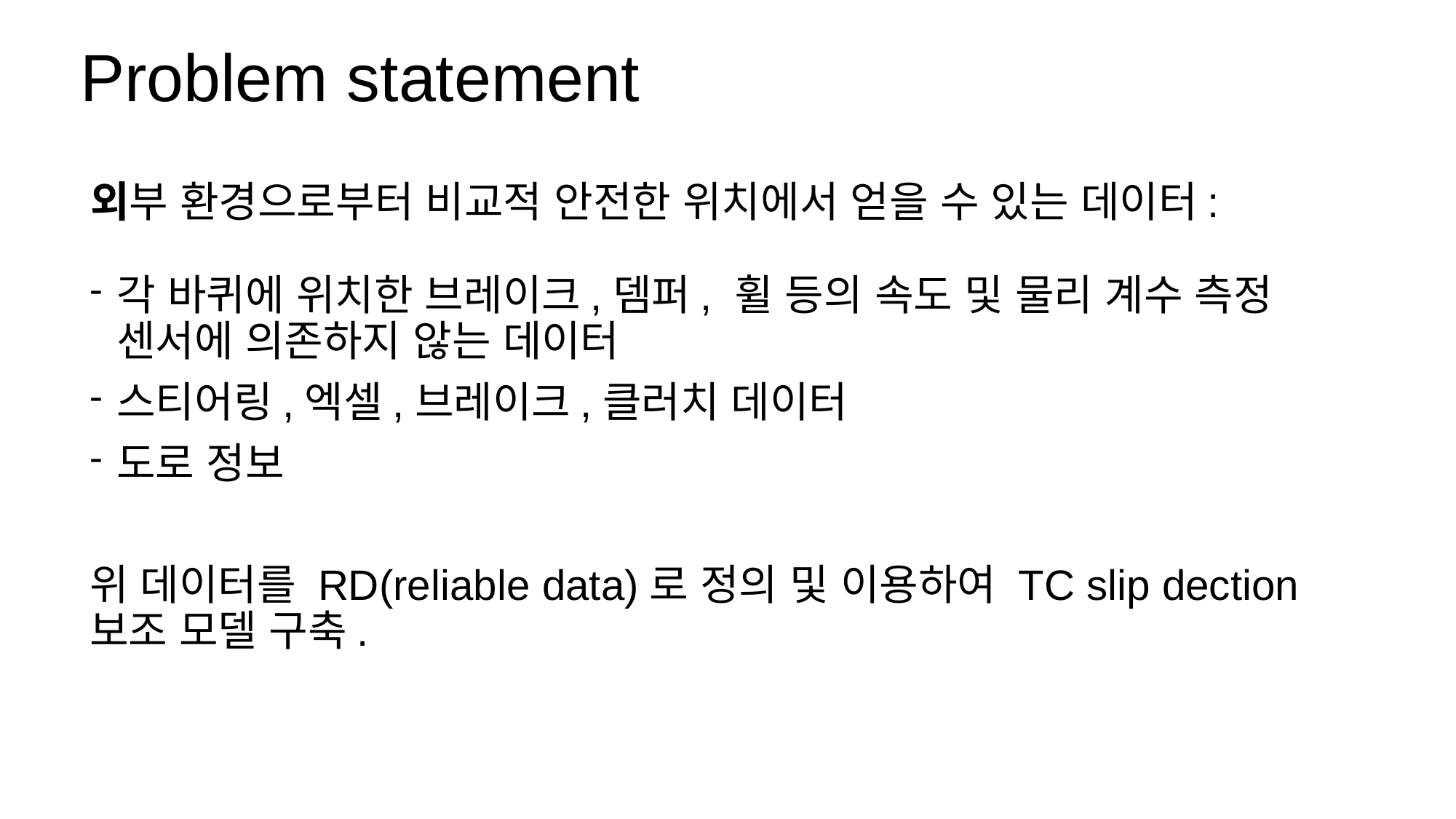

Problem statement
# 외부 환경으로부터 비교적 안전한 위치에서 얻을 수 있는 데이터:
각 바퀴에 위치한 브레이크,뎀퍼, 휠 등의 속도 및 물리 계수 측정 센서에 의존하지 않는 데이터
스티어링,엑셀,브레이크,클러치 데이터
도로 정보

위 데이터를 RD(reliable data)로 정의 및 이용하여 TC slip dection 보조 모델 구축.